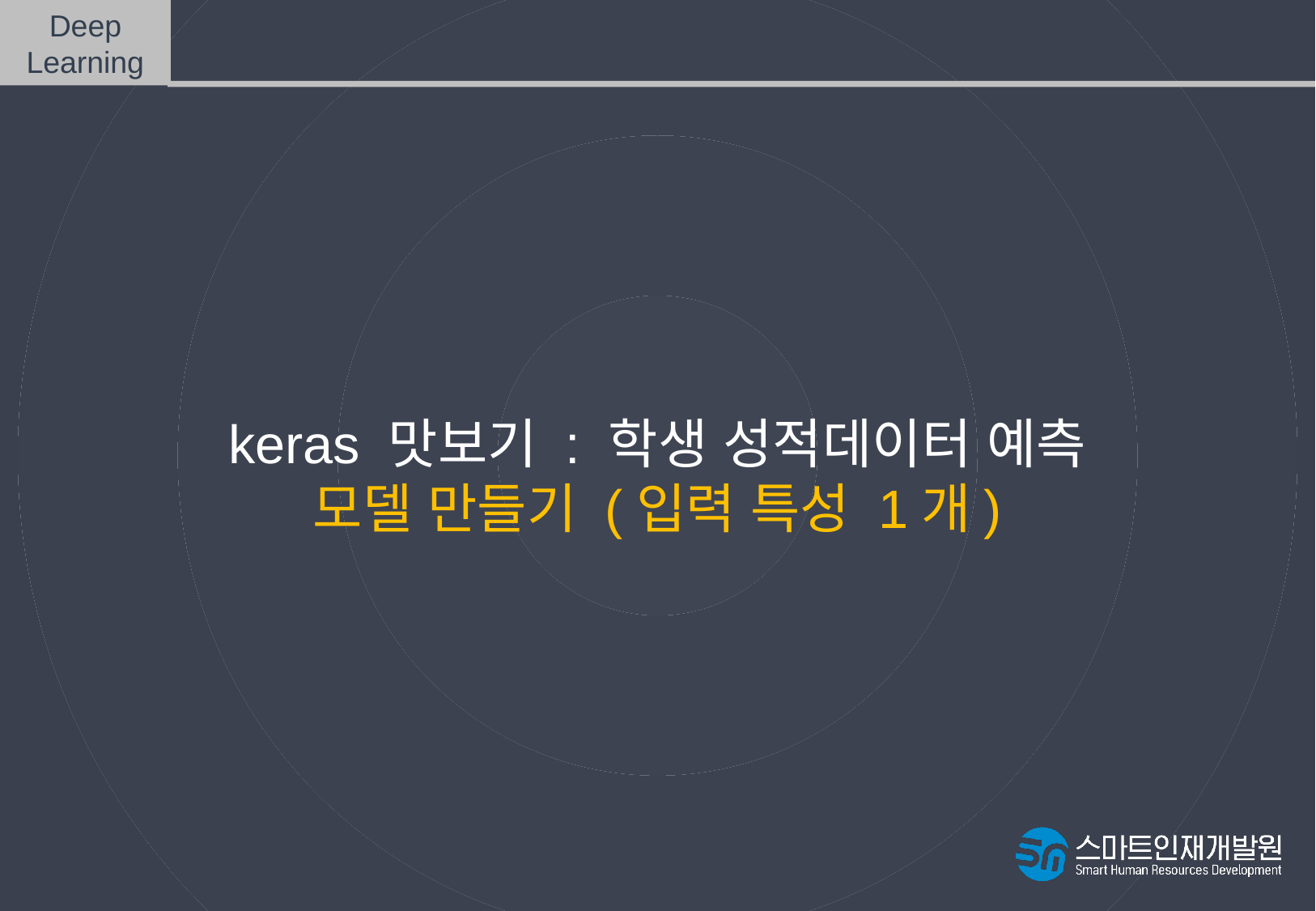

Deep
Learning
코드 실습

keras 맛보기 : 학생 성적데이터 예측
모델 만들기 (입력 특성 1개)